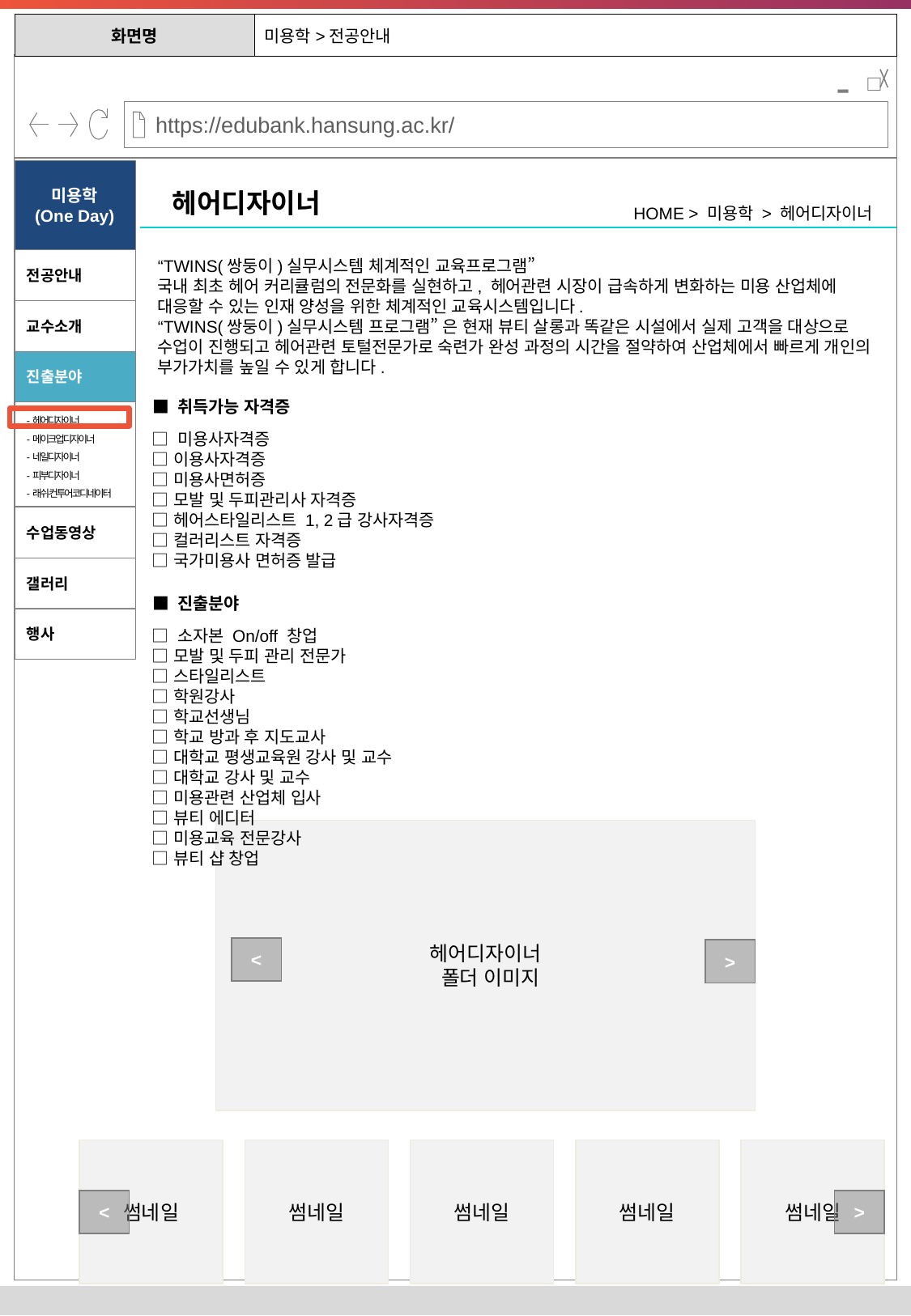

| 화면명 | 미용학>전공안내 |
| --- | --- |
-
미용학
(One Day)
헤어디자이너
HOME > 미용학 > 헤어디자이너
“TWINS(쌍둥이)실무시스템 체계적인 교육프로그램”
국내 최초 헤어 커리큘럼의 전문화를 실현하고, 헤어관련 시장이 급속하게 변화하는 미용 산업체에 대응할 수 있는 인재 양성을 위한 체계적인 교육시스템입니다.
“TWINS(쌍둥이)실무시스템 프로그램” 은 현재 뷰티 살롱과 똑같은 시설에서 실제 고객을 대상으로 수업이 진행되고 헤어관련 토털전문가로 숙련가 완성 과정의 시간을 절약하여 산업체에서 빠르게 개인의 부가가치를 높일 수 있게 합니다.
전공안내
교수소개
진출분야
■ 취득가능 자격증
-헤어디자이너
-메이크업디자이너
-네일디자이너
-피부디자이너
-래쉬∙컨투어코디네이터

□ 미용사자격증
□ 이용사자격증
□ 미용사면허증
□ 모발 및 두피관리사 자격증
□ 헤어스타일리스트 1, 2급 강사자격증
□ 컬러리스트 자격증
□ 국가미용사 면허증 발급
수업동영상
갤러리
■ 진출분야
행사
□ 소자본 On/off 창업
□ 모발 및 두피 관리 전문가
□ 스타일리스트
□ 학원강사
□ 학교선생님
□ 학교 방과 후 지도교사
□ 대학교 평생교육원 강사 및 교수
□ 대학교 강사 및 교수
□ 미용관련 산업체 입사
□ 뷰티 에디터
□ 미용교육 전문강사
□ 뷰티 샵 창업
헤어디자이너
 폴더 이미지
<
>
썸네일
썸네일
썸네일
썸네일
썸네일
<
>